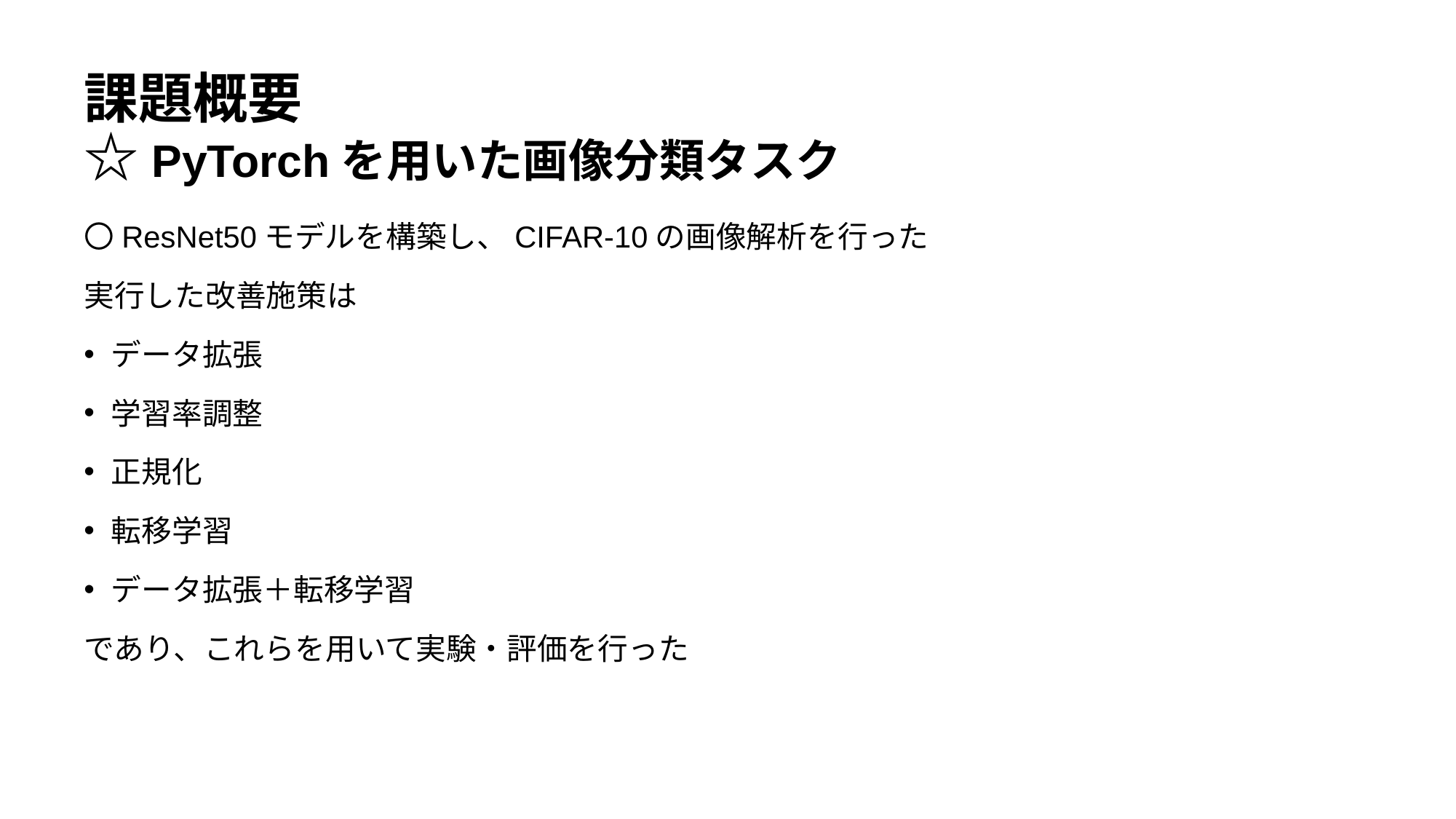

# 課題概要 ☆PyTorchを用いた画像分類タスク
〇ResNet50モデルを構築し、CIFAR-10の画像解析を行った
実行した改善施策は
データ拡張
学習率調整
正規化
転移学習
データ拡張＋転移学習
であり、これらを用いて実験・評価を行った